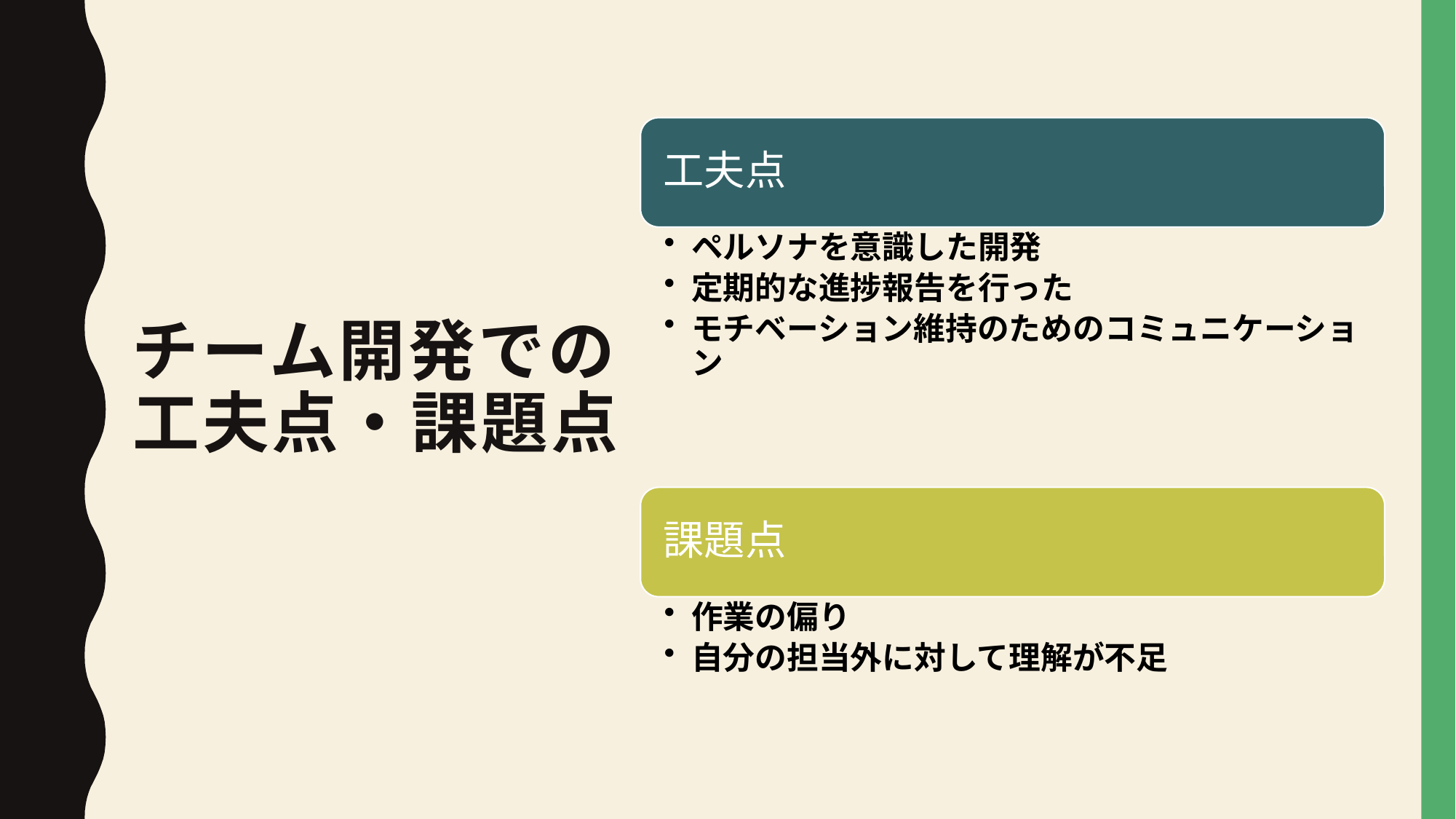

工夫点
ペルソナを意識した開発
定期的な進捗報告を行った
モチベーション維持のためのコミュニケーション
課題点
作業の偏り
自分の担当外に対して理解が不足
# チーム開発での 工夫点・課題点